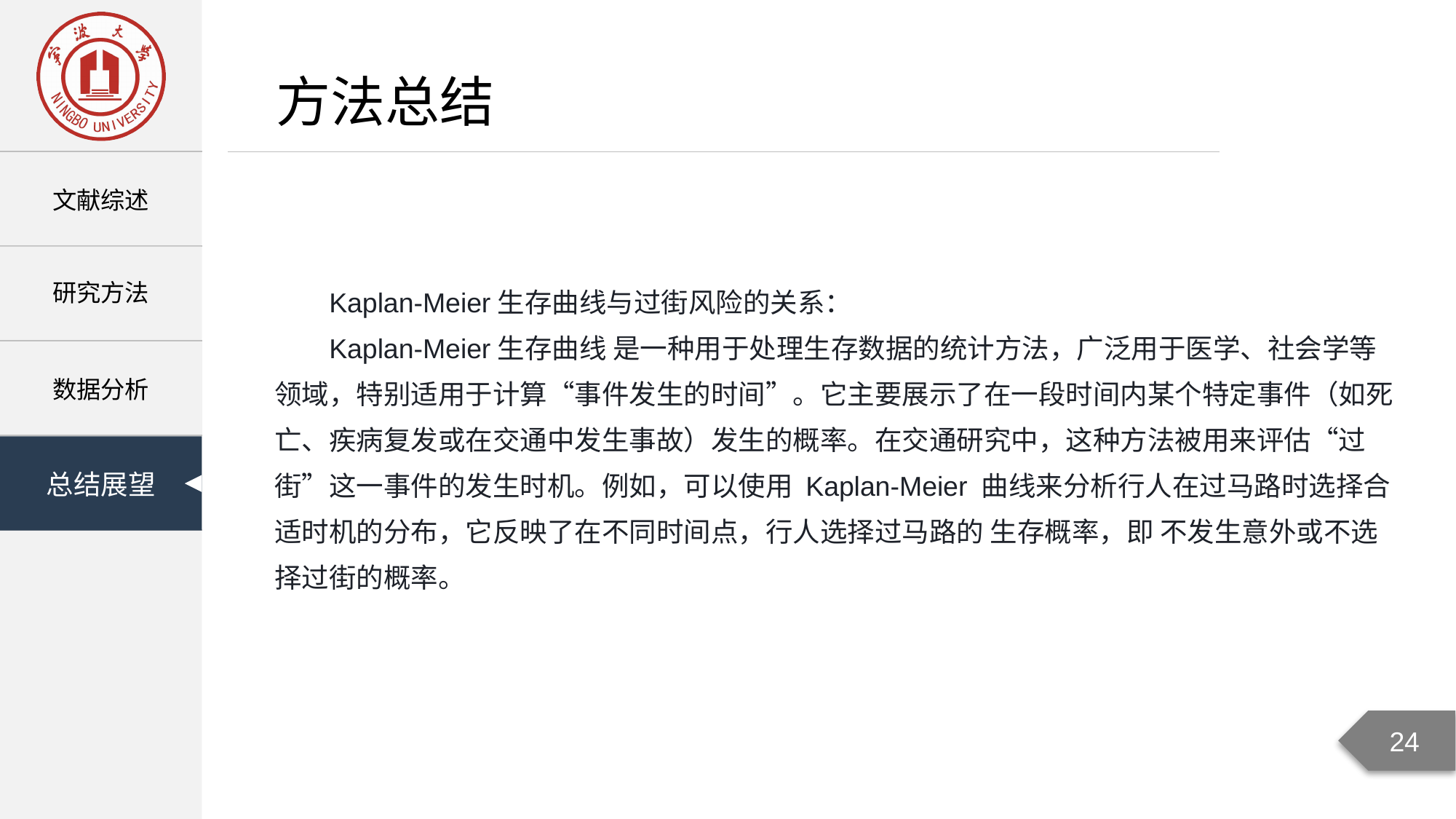

方法总结
Kaplan-Meier生存曲线与过街风险的关系：
Kaplan-Meier生存曲线 是一种用于处理生存数据的统计方法，广泛用于医学、社会学等领域，特别适用于计算“事件发生的时间”。它主要展示了在一段时间内某个特定事件（如死亡、疾病复发或在交通中发生事故）发生的概率。在交通研究中，这种方法被用来评估“过街”这一事件的发生时机。例如，可以使用 Kaplan-Meier 曲线来分析行人在过马路时选择合适时机的分布，它反映了在不同时间点，行人选择过马路的 生存概率，即 不发生意外或不选择过街的概率。